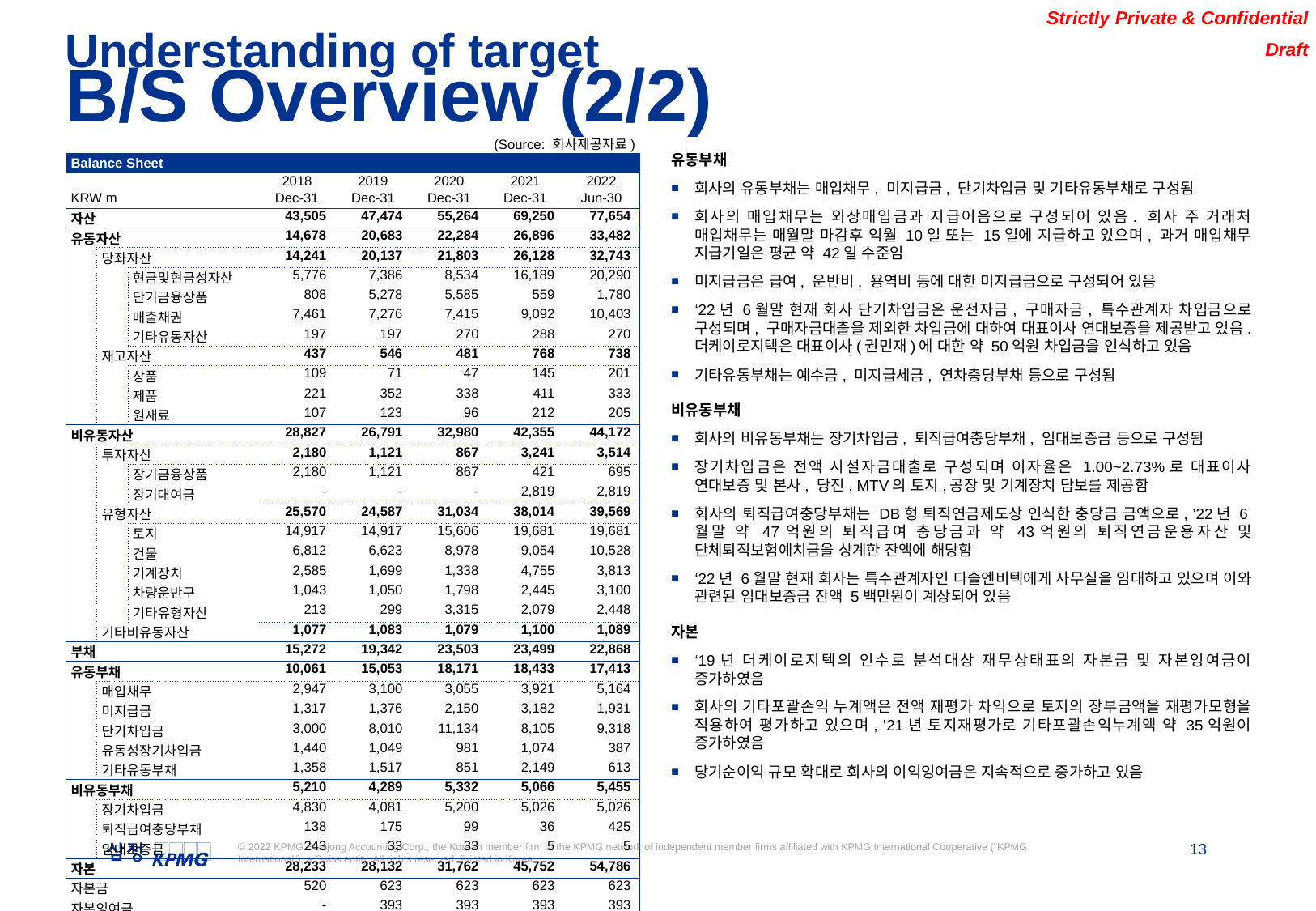

Understanding of target
B/S Overview (2/2)
(Source: 회사제공자료)
| Balance Sheet |  |  |  |  |  |  |  |
| --- | --- | --- | --- | --- | --- | --- | --- |
|  |  |  | 2018 | 2019 | 2020 | 2021 | 2022 |
| KRW m |  |  | Dec-31 | Dec-31 | Dec-31 | Dec-31 | Jun-30 |
| 자산 |  |  | 43,505 | 47,474 | 55,264 | 69,250 | 77,654 |
| 유동자산 |  |  | 14,678 | 20,683 | 22,284 | 26,896 | 33,482 |
|  | 당좌자산 |  | 14,241 | 20,137 | 21,803 | 26,128 | 32,743 |
|  |  | 현금및현금성자산 | 5,776 | 7,386 | 8,534 | 16,189 | 20,290 |
|  |  | 단기금융상품 | 808 | 5,278 | 5,585 | 559 | 1,780 |
|  |  | 매출채권 | 7,461 | 7,276 | 7,415 | 9,092 | 10,403 |
|  |  | 기타유동자산 | 197 | 197 | 270 | 288 | 270 |
|  | 재고자산 |  | 437 | 546 | 481 | 768 | 738 |
|  |  | 상품 | 109 | 71 | 47 | 145 | 201 |
|  |  | 제품 | 221 | 352 | 338 | 411 | 333 |
|  |  | 원재료 | 107 | 123 | 96 | 212 | 205 |
| 비유동자산 |  |  | 28,827 | 26,791 | 32,980 | 42,355 | 44,172 |
|  | 투자자산 |  | 2,180 | 1,121 | 867 | 3,241 | 3,514 |
|  |  | 장기금융상품 | 2,180 | 1,121 | 867 | 421 | 695 |
|  |  | 장기대여금 | - | - | - | 2,819 | 2,819 |
|  | 유형자산 |  | 25,570 | 24,587 | 31,034 | 38,014 | 39,569 |
|  |  | 토지 | 14,917 | 14,917 | 15,606 | 19,681 | 19,681 |
|  |  | 건물 | 6,812 | 6,623 | 8,978 | 9,054 | 10,528 |
|  |  | 기계장치 | 2,585 | 1,699 | 1,338 | 4,755 | 3,813 |
|  |  | 차량운반구 | 1,043 | 1,050 | 1,798 | 2,445 | 3,100 |
|  |  | 기타유형자산 | 213 | 299 | 3,315 | 2,079 | 2,448 |
|  | 기타비유동자산 |  | 1,077 | 1,083 | 1,079 | 1,100 | 1,089 |
| 부채 |  |  | 15,272 | 19,342 | 23,503 | 23,499 | 22,868 |
| 유동부채 |  |  | 10,061 | 15,053 | 18,171 | 18,433 | 17,413 |
|  | 매입채무 |  | 2,947 | 3,100 | 3,055 | 3,921 | 5,164 |
|  | 미지급금 |  | 1,317 | 1,376 | 2,150 | 3,182 | 1,931 |
|  | 단기차입금 |  | 3,000 | 8,010 | 11,134 | 8,105 | 9,318 |
|  | 유동성장기차입금 |  | 1,440 | 1,049 | 981 | 1,074 | 387 |
|  | 기타유동부채 |  | 1,358 | 1,517 | 851 | 2,149 | 613 |
| 비유동부채 |  |  | 5,210 | 4,289 | 5,332 | 5,066 | 5,455 |
|  | 장기차입금 |  | 4,830 | 4,081 | 5,200 | 5,026 | 5,026 |
|  | 퇴직급여충당부채 |  | 138 | 175 | 99 | 36 | 425 |
|  | 임대보증금 |  | 243 | 33 | 33 | 5 | 5 |
| 자본 |  |  | 28,233 | 28,132 | 31,762 | 45,752 | 54,786 |
| 자본금 |  |  | 520 | 623 | 623 | 623 | 623 |
| 자본잉여금 |  |  | - | 393 | 393 | 393 | 393 |
| 기타포괄손익누계액 |  |  | 8,413 | 8,413 | 8,413 | 11,936 | 11,936 |
| 이익잉여금 |  |  | 19,300 | 18,704 | 22,333 | 32,800 | 41,835 |
| 부채및자본총계 |  |  | 43,505 | 47,474 | 55,264 | 69,250 | 77,654 |
유동부채
회사의 유동부채는 매입채무, 미지급금, 단기차입금 및 기타유동부채로 구성됨
회사의 매입채무는 외상매입금과 지급어음으로 구성되어 있음. 회사 주 거래처 매입채무는 매월말 마감후 익월 10일 또는 15일에 지급하고 있으며, 과거 매입채무 지급기일은 평균 약 42일 수준임
미지급금은 급여, 운반비, 용역비 등에 대한 미지급금으로 구성되어 있음
‘22년 6월말 현재 회사 단기차입금은 운전자금, 구매자금, 특수관계자 차입금으로 구성되며, 구매자금대출을 제외한 차입금에 대하여 대표이사 연대보증을 제공받고 있음. 더케이로지텍은 대표이사(권민재)에 대한 약 50억원 차입금을 인식하고 있음
기타유동부채는 예수금, 미지급세금, 연차충당부채 등으로 구성됨
비유동부채
회사의 비유동부채는 장기차입금, 퇴직급여충당부채, 임대보증금 등으로 구성됨
장기차입금은 전액 시설자금대출로 구성되며 이자율은 1.00~2.73%로 대표이사 연대보증 및 본사, 당진, MTV의 토지,공장 및 기계장치 담보를 제공함
회사의 퇴직급여충당부채는 DB형 퇴직연금제도상 인식한 충당금 금액으로, ’22년 6월말 약 47억원의 퇴직급여 충당금과 약 43억원의 퇴직연금운용자산 및 단체퇴직보험예치금을 상계한 잔액에 해당함
‘22년 6월말 현재 회사는 특수관계자인 다솔엔비텍에게 사무실을 임대하고 있으며 이와 관련된 임대보증금 잔액 5백만원이 계상되어 있음
자본
‘19년 더케이로지텍의 인수로 분석대상 재무상태표의 자본금 및 자본잉여금이 증가하였음
회사의 기타포괄손익 누계액은 전액 재평가 차익으로 토지의 장부금액을 재평가모형을 적용하여 평가하고 있으며, ’21년 토지재평가로 기타포괄손익누계액 약 35억원이 증가하였음
당기순이익 규모 확대로 회사의 이익잉여금은 지속적으로 증가하고 있음